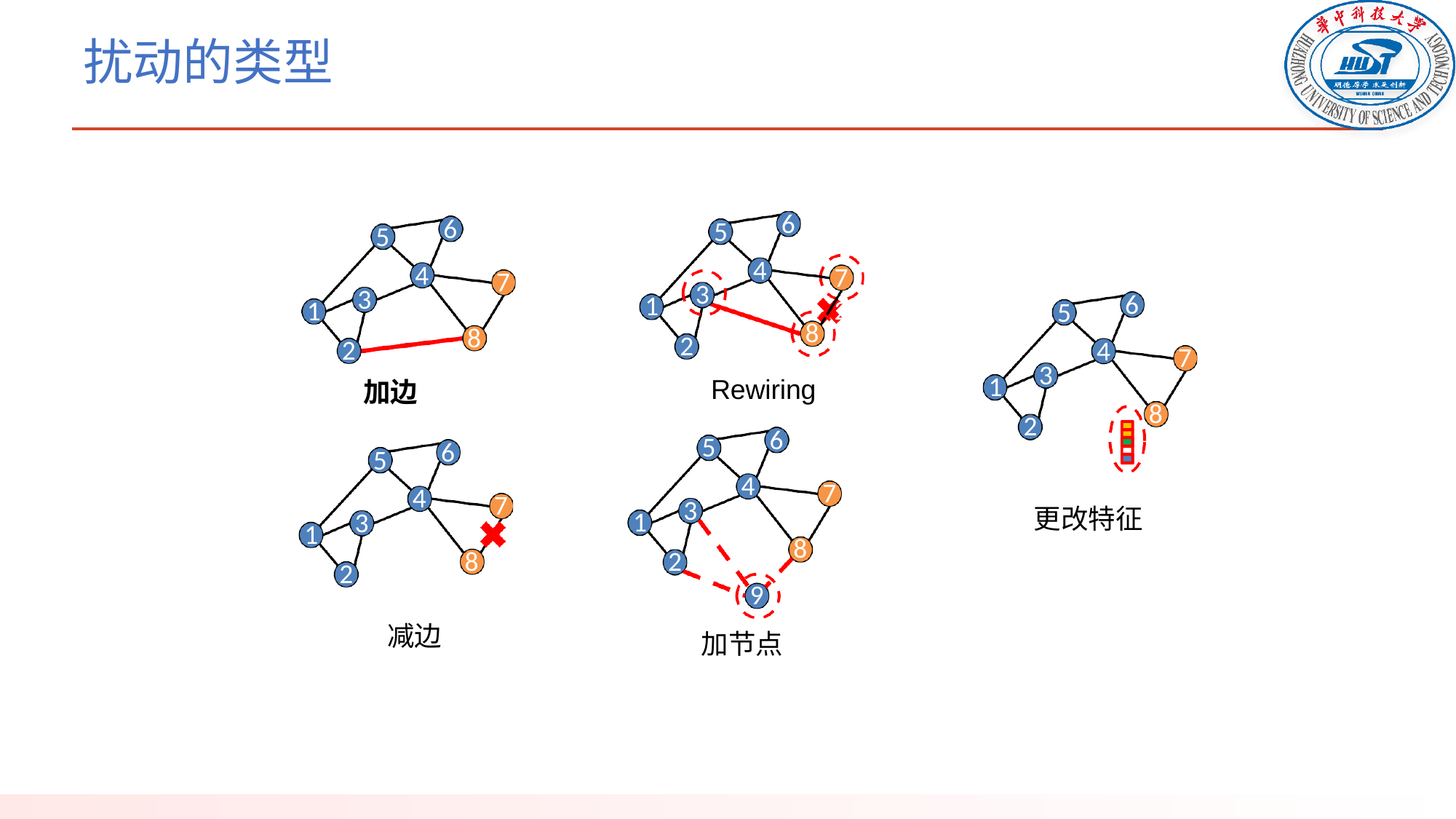

# 扰动的类型
6
6

5

5
7
7
2
4
4
7
3
3
6
1

1
5
8
8
2
2
4
7
3
1
Rewiring
加边
8
2
6

5
6

5
4
7
4
7
3
更改特征
1
3
1
8
8
2
2
9
加节点
减边